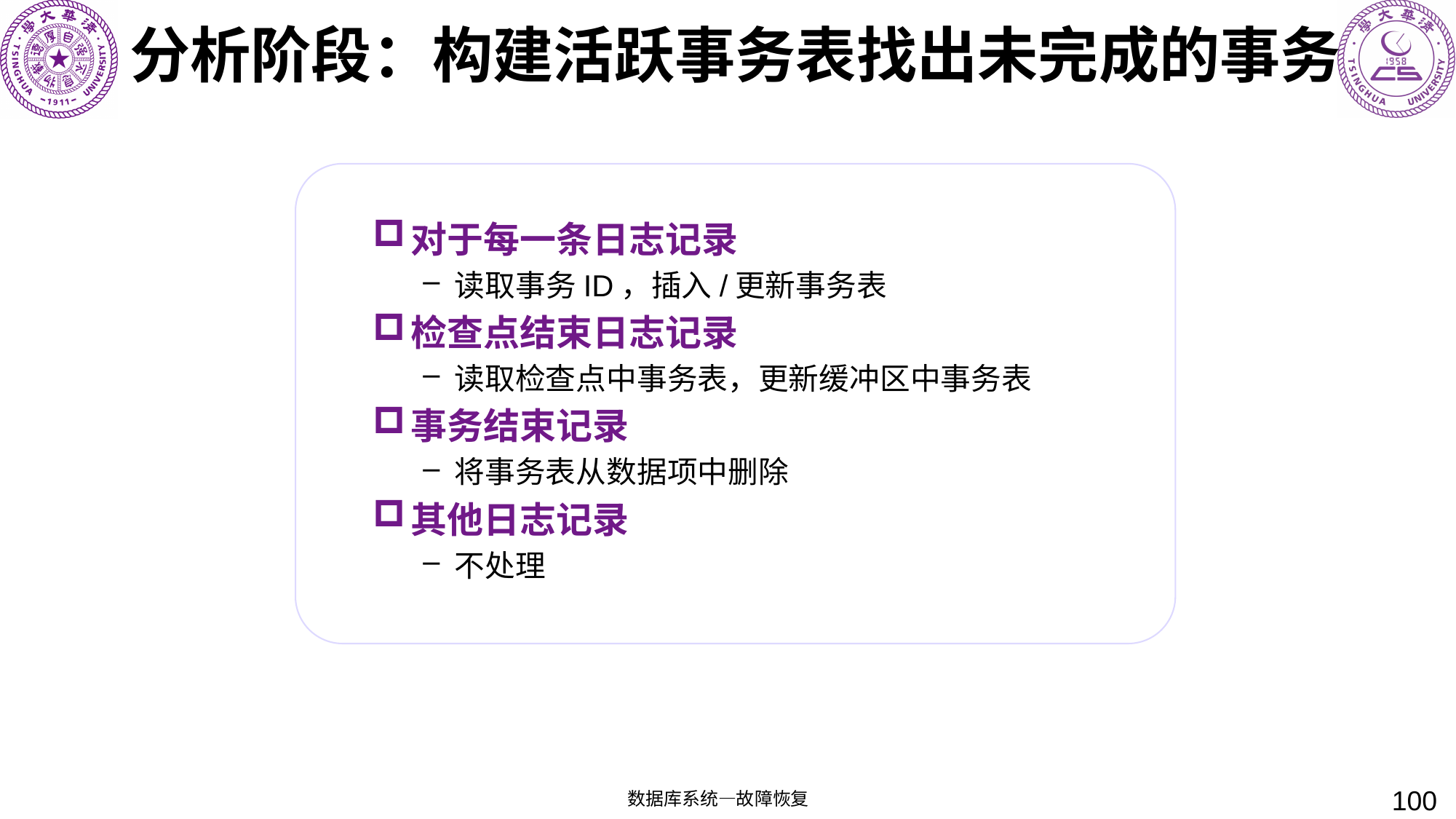

# 分析阶段：构建活跃事务表找出未完成的事务

对于每一条日志记录
读取事务ID，插入/更新事务表
检查点结束日志记录
读取检查点中事务表，更新缓冲区中事务表
事务结束记录
将事务表从数据项中删除
其他日志记录
不处理

100
数据库系统—故障恢复